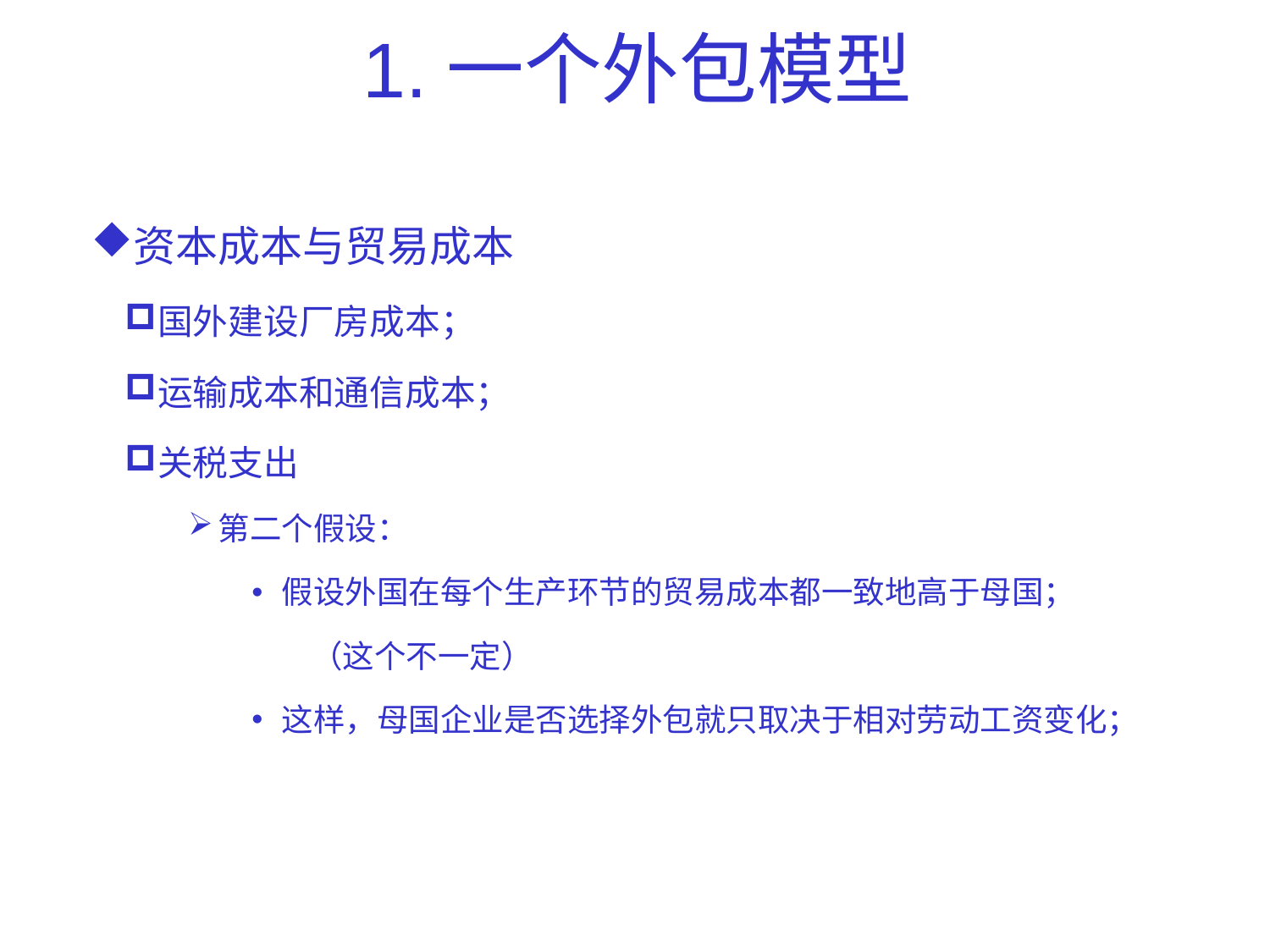

# 1.一个外包模型
资本成本与贸易成本
国外建设厂房成本；
运输成本和通信成本；
关税支出
第二个假设：
假设外国在每个生产环节的贸易成本都一致地高于母国；
   （这个不一定）
这样，母国企业是否选择外包就只取决于相对劳动工资变化；